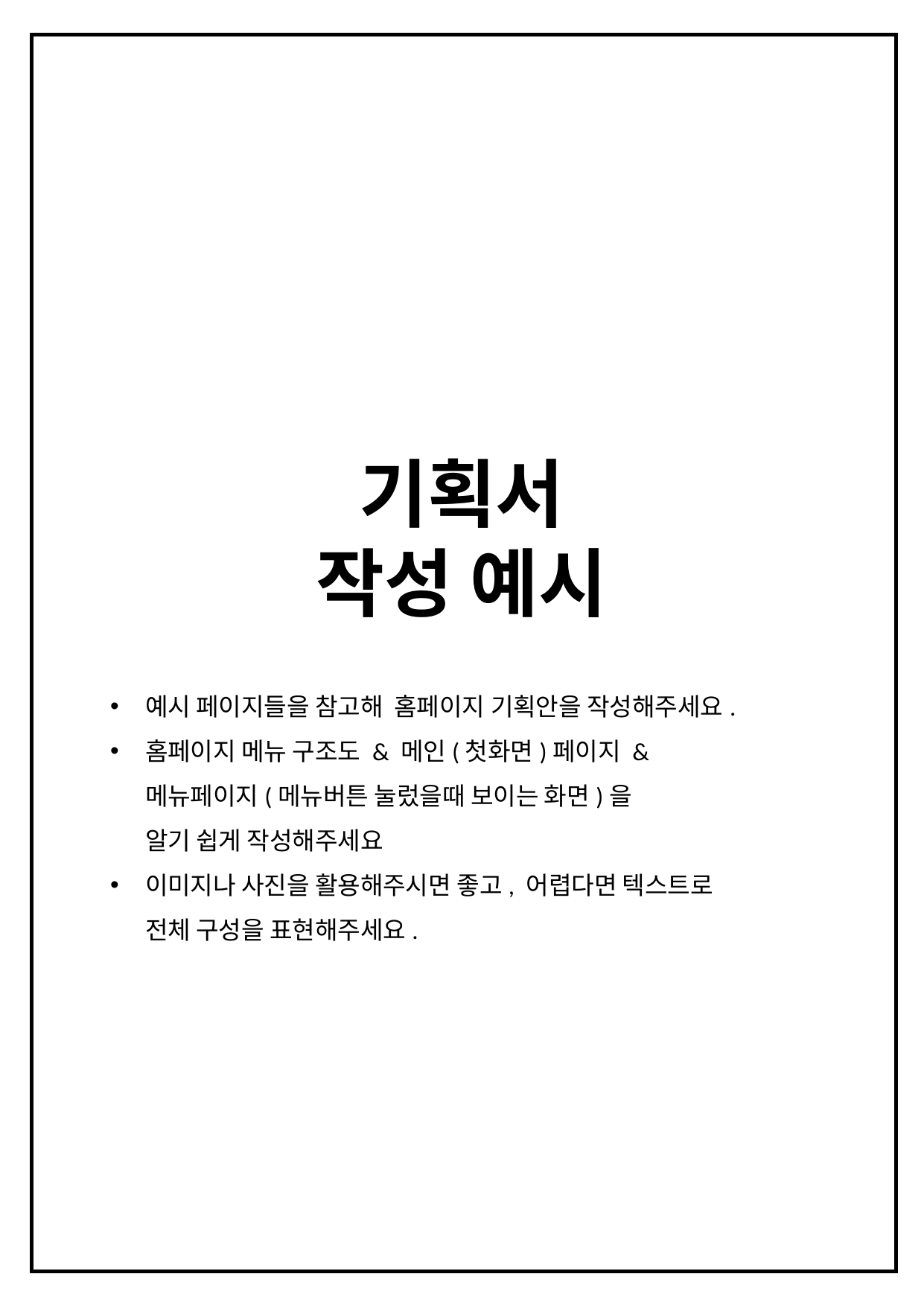

기획서
작성 예시
예시 페이지들을 참고해  홈페이지 기획안을 작성해주세요.
홈페이지 메뉴 구조도 & 메인(첫화면)페이지 &
메뉴페이지(메뉴버튼 눌렀을때 보이는 화면)을
알기 쉽게 작성해주세요
이미지나 사진을 활용해주시면 좋고, 어렵다면 텍스트로
전체 구성을 표현해주세요.